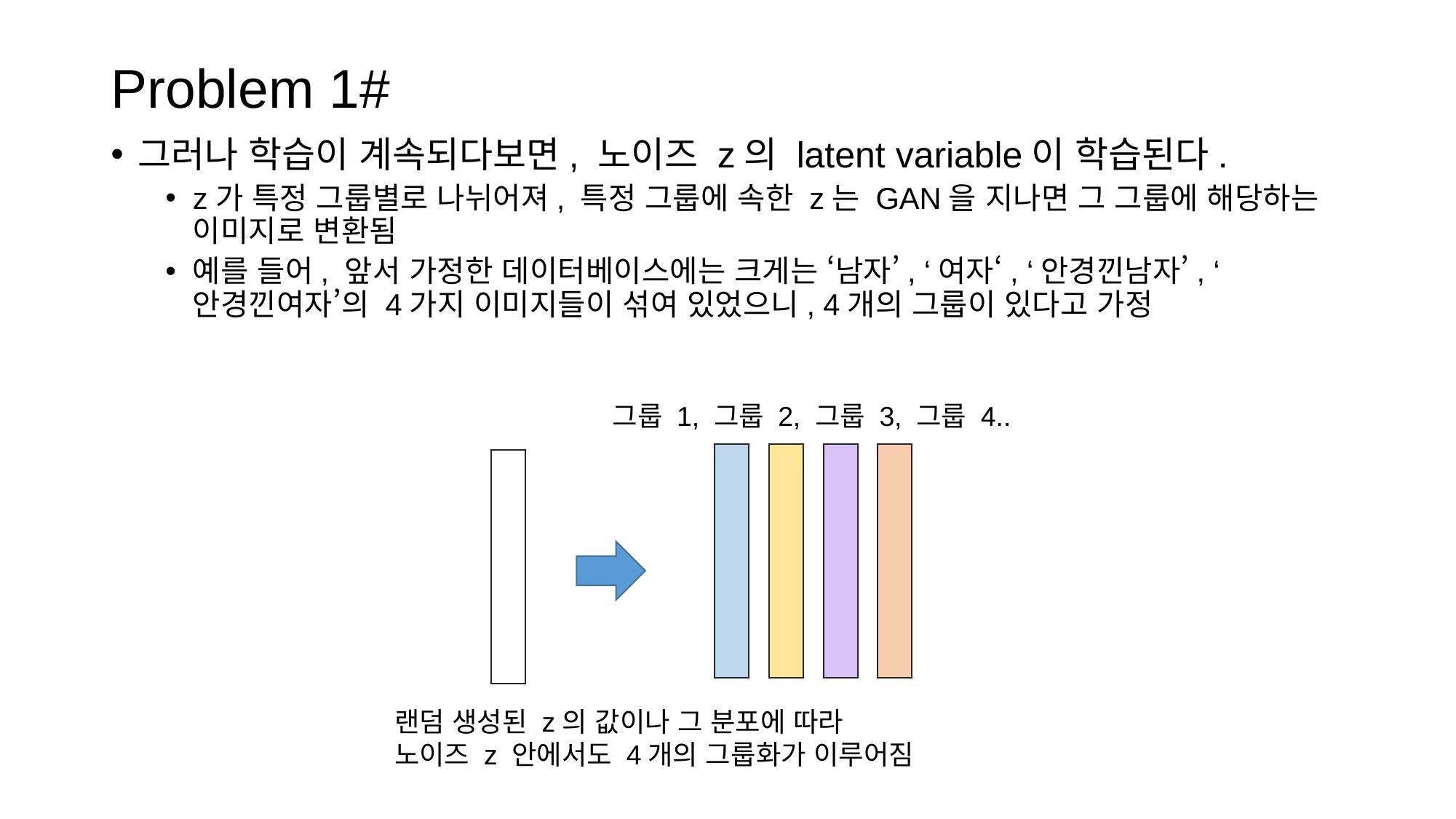

# Problem 1#
그러나 학습이 계속되다보면, 노이즈 z의 latent variable이 학습된다.
z가 특정 그룹별로 나뉘어져, 특정 그룹에 속한 z는 GAN을 지나면 그 그룹에 해당하는 이미지로 변환됨
예를 들어, 앞서 가정한 데이터베이스에는 크게는 ‘남자’, ‘여자‘, ‘안경낀남자’, ‘안경낀여자’의 4가지 이미지들이 섞여 있었으니, 4개의 그룹이 있다고 가정
그룹 1, 그룹 2, 그룹 3, 그룹 4..

랜덤 생성된 z의 값이나 그 분포에 따라
노이즈 z 안에서도 4개의 그룹화가 이루어짐